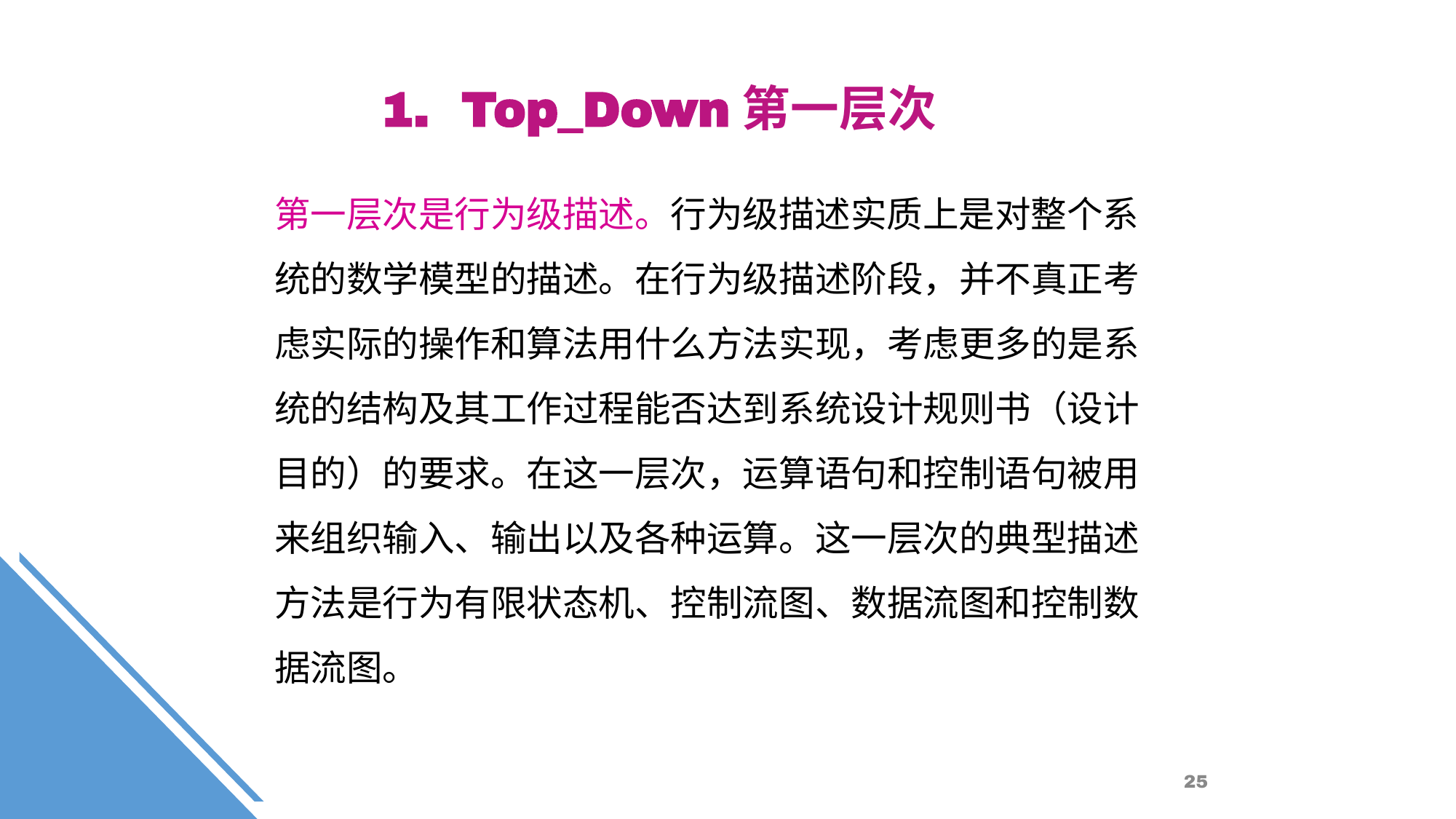

1.  Top_Down第一层次
第一层次是行为级描述。行为级描述实质上是对整个系统的数学模型的描述。在行为级描述阶段，并不真正考虑实际的操作和算法用什么方法实现，考虑更多的是系统的结构及其工作过程能否达到系统设计规则书（设计目的）的要求。在这一层次，运算语句和控制语句被用来组织输入、输出以及各种运算。这一层次的典型描述方法是行为有限状态机、控制流图、数据流图和控制数据流图。
25